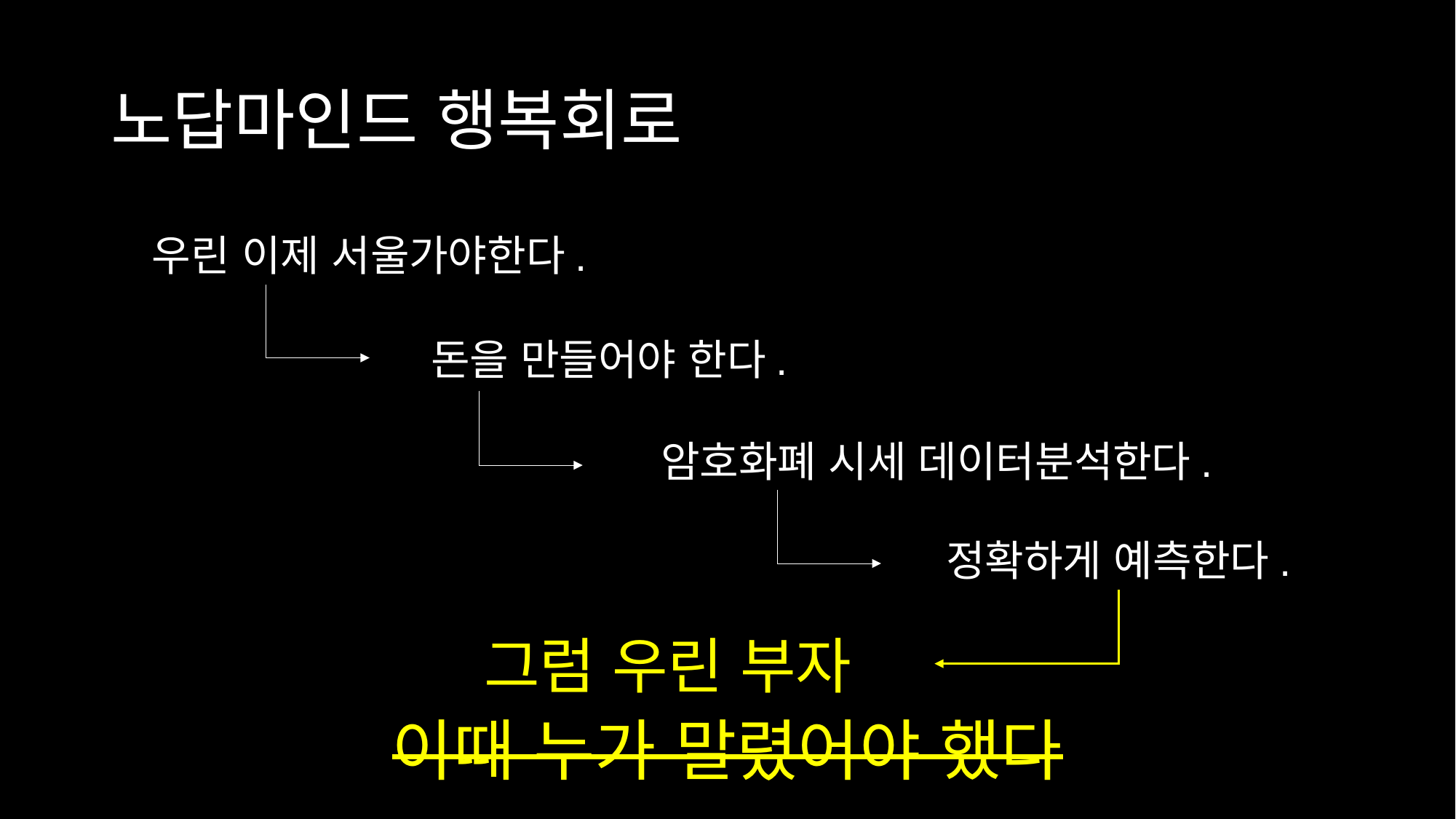

# 노답마인드 행복회로
우린 이제 서울가야한다.
돈을 만들어야 한다.
암호화폐 시세 데이터분석한다.
정확하게 예측한다.
그럼 우린 부자
이때 누가 말렸어야 했다